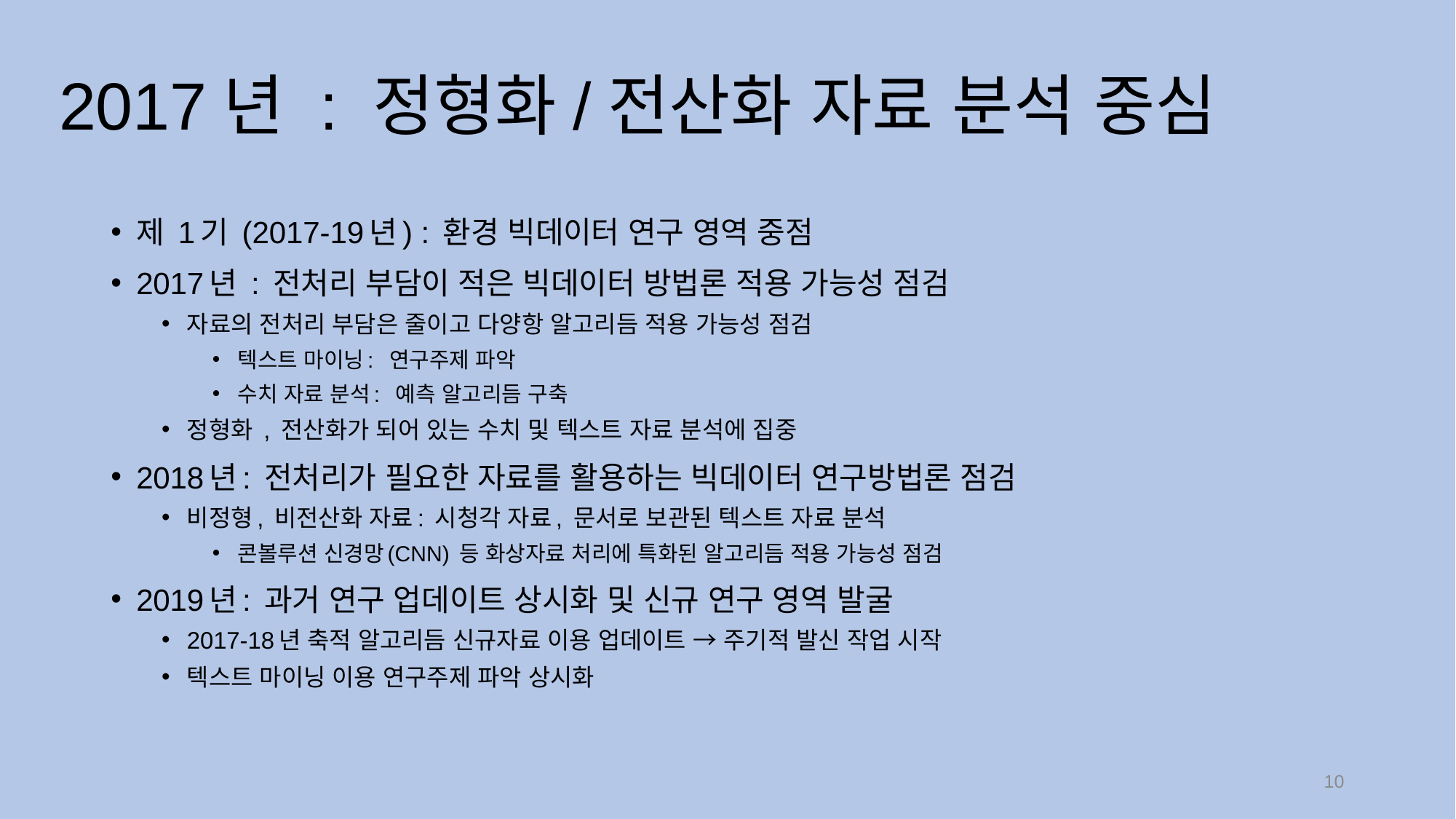

# 2017년 : 정형화/전산화 자료 분석 중심
제 1기 (2017-19년) : 환경 빅데이터 연구 영역 중점
2017년 : 전처리 부담이 적은 빅데이터 방법론 적용 가능성 점검
자료의 전처리 부담은 줄이고 다양항 알고리듬 적용 가능성 점검
텍스트 마이닝:  연구주제 파악
수치 자료 분석:  예측 알고리듬 구축
정형화 , 전산화가 되어 있는 수치 및 텍스트 자료 분석에 집중
2018년: 전처리가 필요한 자료를 활용하는 빅데이터 연구방법론 점검
비정형, 비전산화 자료: 시청각 자료, 문서로 보관된 텍스트 자료 분석
콘볼루션 신경망(CNN) 등 화상자료 처리에 특화된 알고리듬 적용 가능성 점검
2019년: 과거 연구 업데이트 상시화 및 신규 연구 영역 발굴
2017-18년 축적 알고리듬 신규자료 이용 업데이트 → 주기적 발신 작업 시작
텍스트 마이닝 이용 연구주제 파악 상시화
10